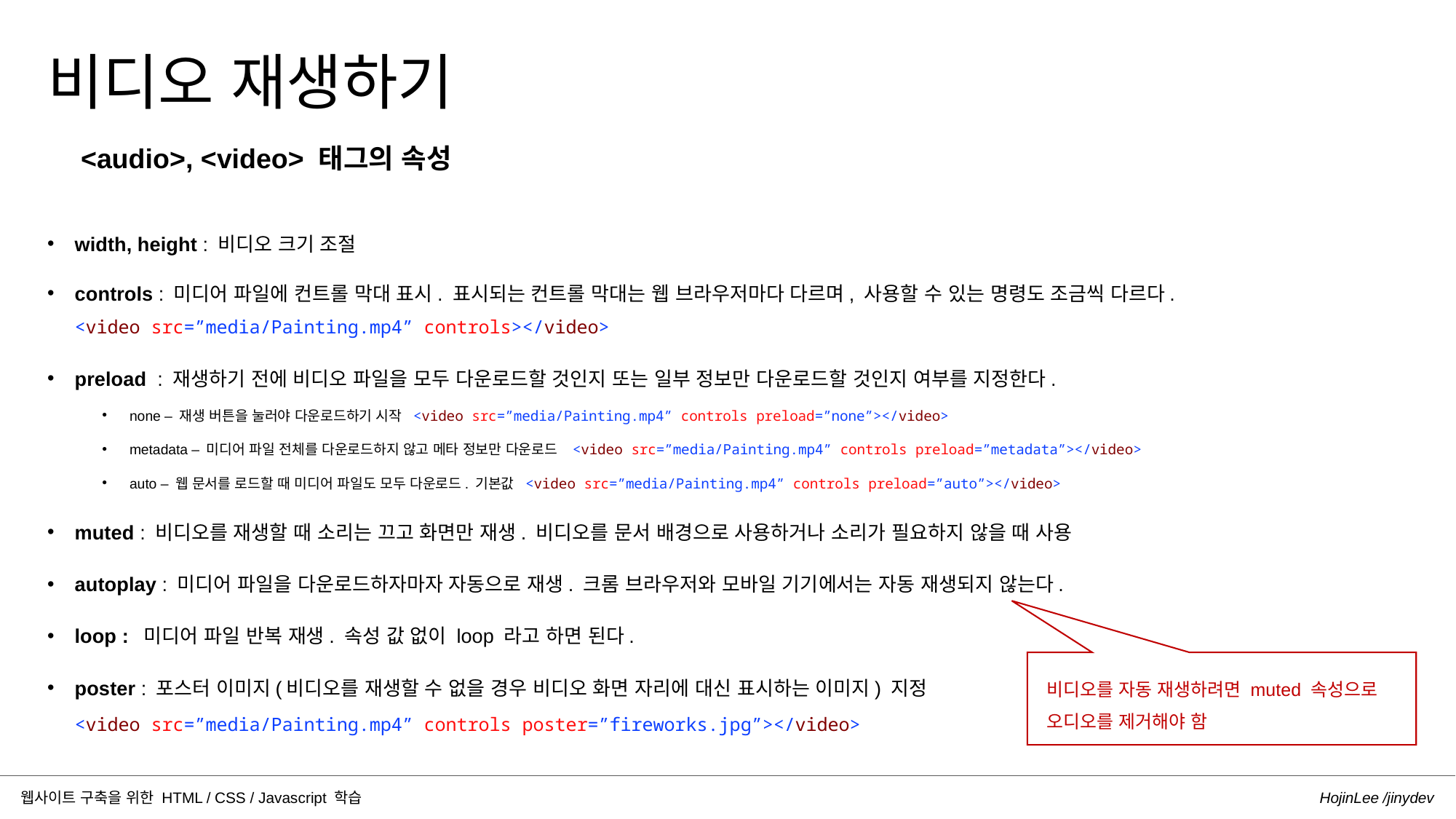

비디오 재생하기
<audio>, <video> 태그의 속성
width, height : 비디오 크기 조절
controls : 미디어 파일에 컨트롤 막대 표시. 표시되는 컨트롤 막대는 웹 브라우저마다 다르며, 사용할 수 있는 명령도 조금씩 다르다.
<video src=”media/Painting.mp4” controls></video>
preload  : 재생하기 전에 비디오 파일을 모두 다운로드할 것인지 또는 일부 정보만 다운로드할 것인지 여부를 지정한다.
none – 재생 버튼을 눌러야 다운로드하기 시작  <video src=”media/Painting.mp4” controls preload=”none”></video>
metadata – 미디어 파일 전체를 다운로드하지 않고 메타 정보만 다운로드   <video src=”media/Painting.mp4” controls preload=”metadata”></video>
auto – 웹 문서를 로드할 때 미디어 파일도 모두 다운로드. 기본값  <video src=”media/Painting.mp4” controls preload=”auto”></video>
muted : 비디오를 재생할 때 소리는 끄고 화면만 재생. 비디오를 문서 배경으로 사용하거나 소리가 필요하지 않을 때 사용
autoplay : 미디어 파일을 다운로드하자마자 자동으로 재생. 크롬 브라우저와 모바일 기기에서는 자동 재생되지 않는다.
loop :  미디어 파일 반복 재생. 속성 값 없이 loop 라고 하면 된다.
poster : 포스터 이미지(비디오를 재생할 수 없을 경우 비디오 화면 자리에 대신 표시하는 이미지) 지정
<video src=”media/Painting.mp4” controls poster=”fireworks.jpg”></video>

비디오를 자동 재생하려면 muted 속성으로 오디오를 제거해야 함
HojinLee /jinydev
웹사이트 구축을 위한 HTML / CSS / Javascript 학습